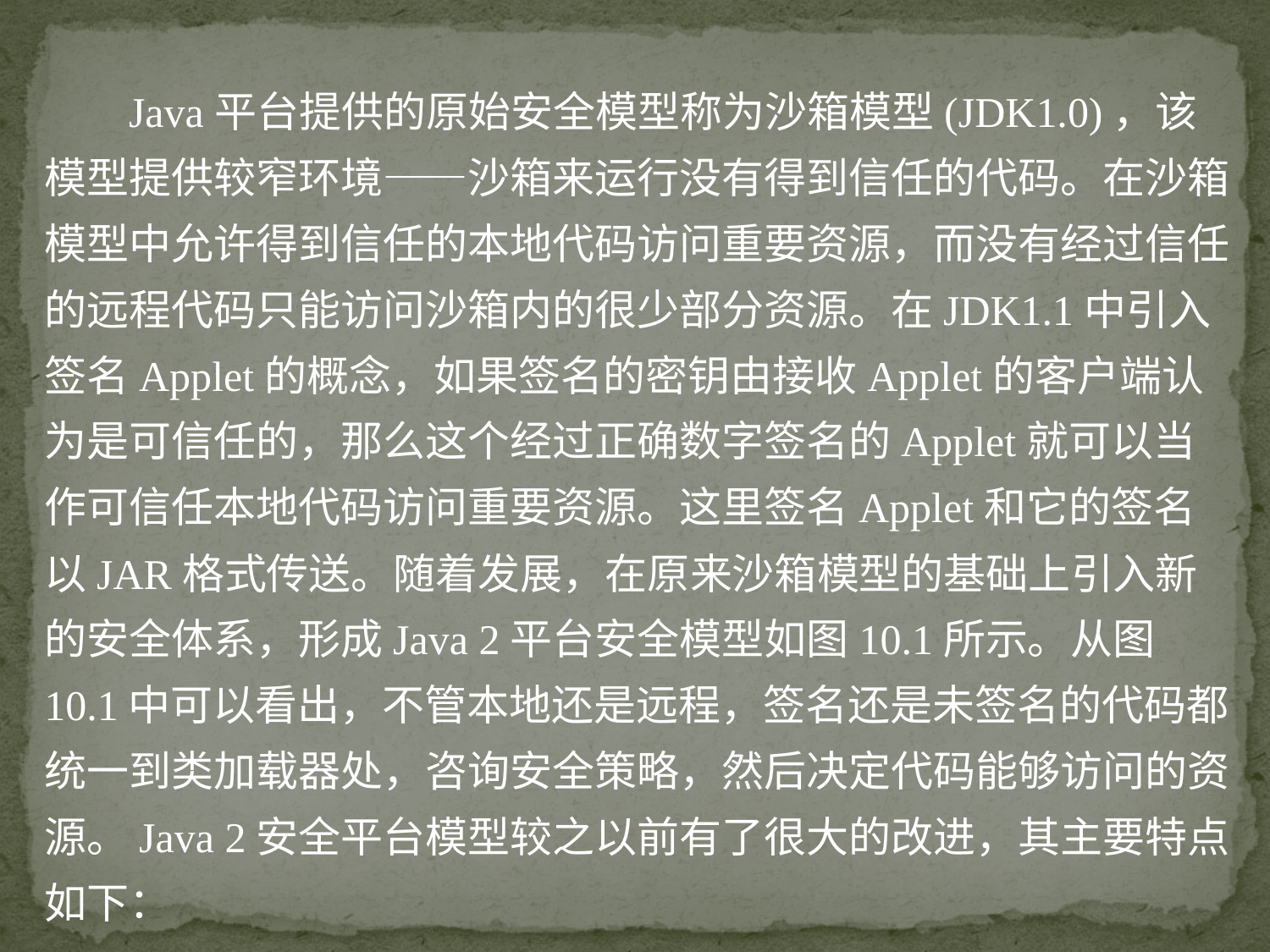

Java平台提供的原始安全模型称为沙箱模型(JDK1.0)，该模型提供较窄环境——沙箱来运行没有得到信任的代码。在沙箱模型中允许得到信任的本地代码访问重要资源，而没有经过信任的远程代码只能访问沙箱内的很少部分资源。在JDK1.1中引入签名Applet的概念，如果签名的密钥由接收Applet的客户端认为是可信任的，那么这个经过正确数字签名的Applet就可以当作可信任本地代码访问重要资源。这里签名Applet和它的签名以JAR格式传送。随着发展，在原来沙箱模型的基础上引入新的安全体系，形成Java 2平台安全模型如图10.1所示。从图10.1中可以看出，不管本地还是远程，签名还是未签名的代码都统一到类加载器处，咨询安全策略，然后决定代码能够访问的资源。Java 2安全平台模型较之以前有了很大的改进，其主要特点如下：